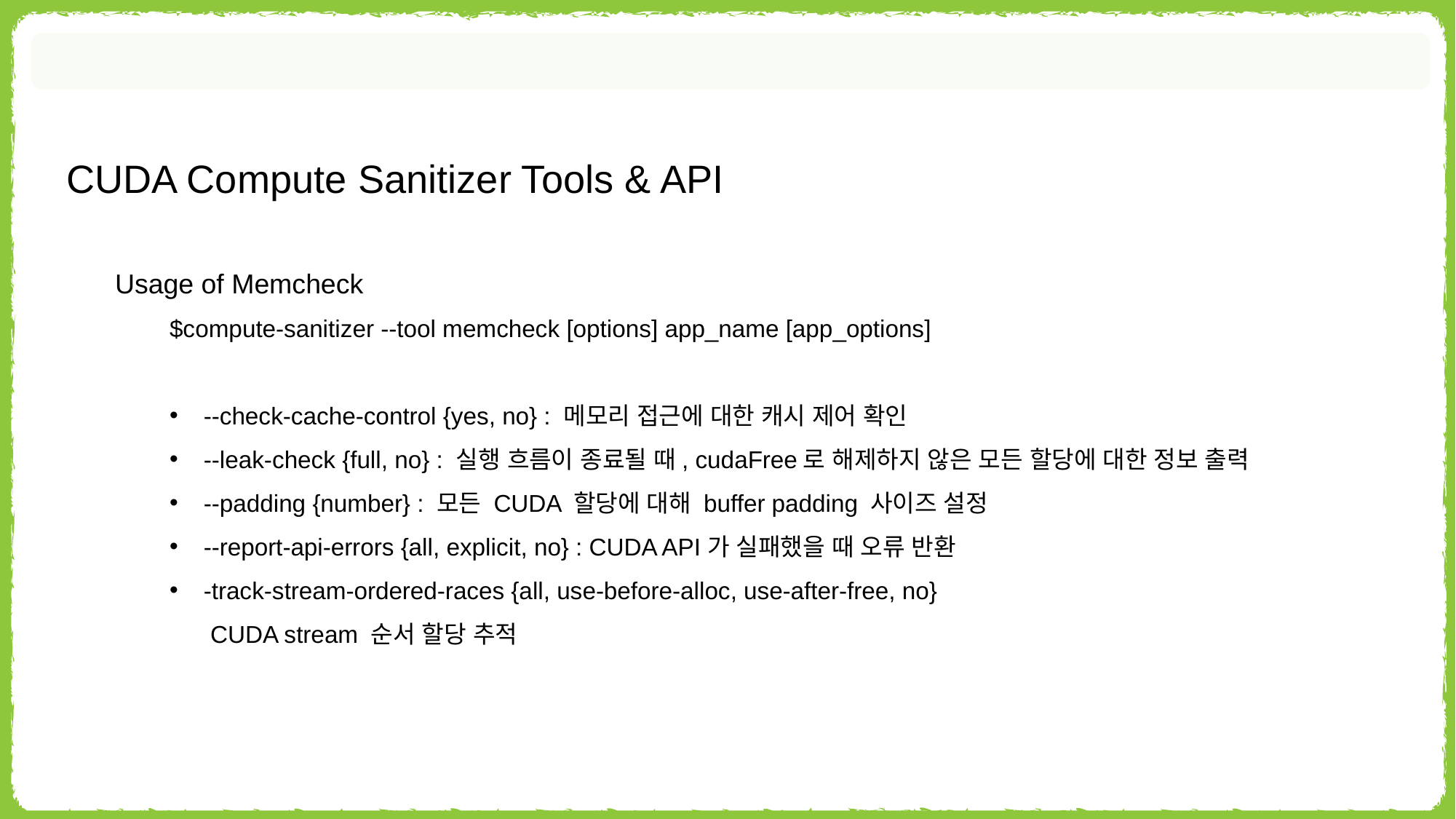

CUDA Compute Sanitizer Tools & API
Usage of Memcheck
$compute-sanitizer --tool memcheck [options] app_name [app_options]

--check-cache-control {yes, no} : 메모리 접근에 대한 캐시 제어 확인
--leak-check {full, no} : 실행 흐름이 종료될 때, cudaFree로 해제하지 않은 모든 할당에 대한 정보 출력
--padding {number} : 모든 CUDA 할당에 대해 buffer padding 사이즈 설정
--report-api-errors {all, explicit, no} : CUDA API가 실패했을 때 오류 반환
-track-stream-ordered-races {all, use-before-alloc, use-after-free, no}
 CUDA stream 순서 할당 추적